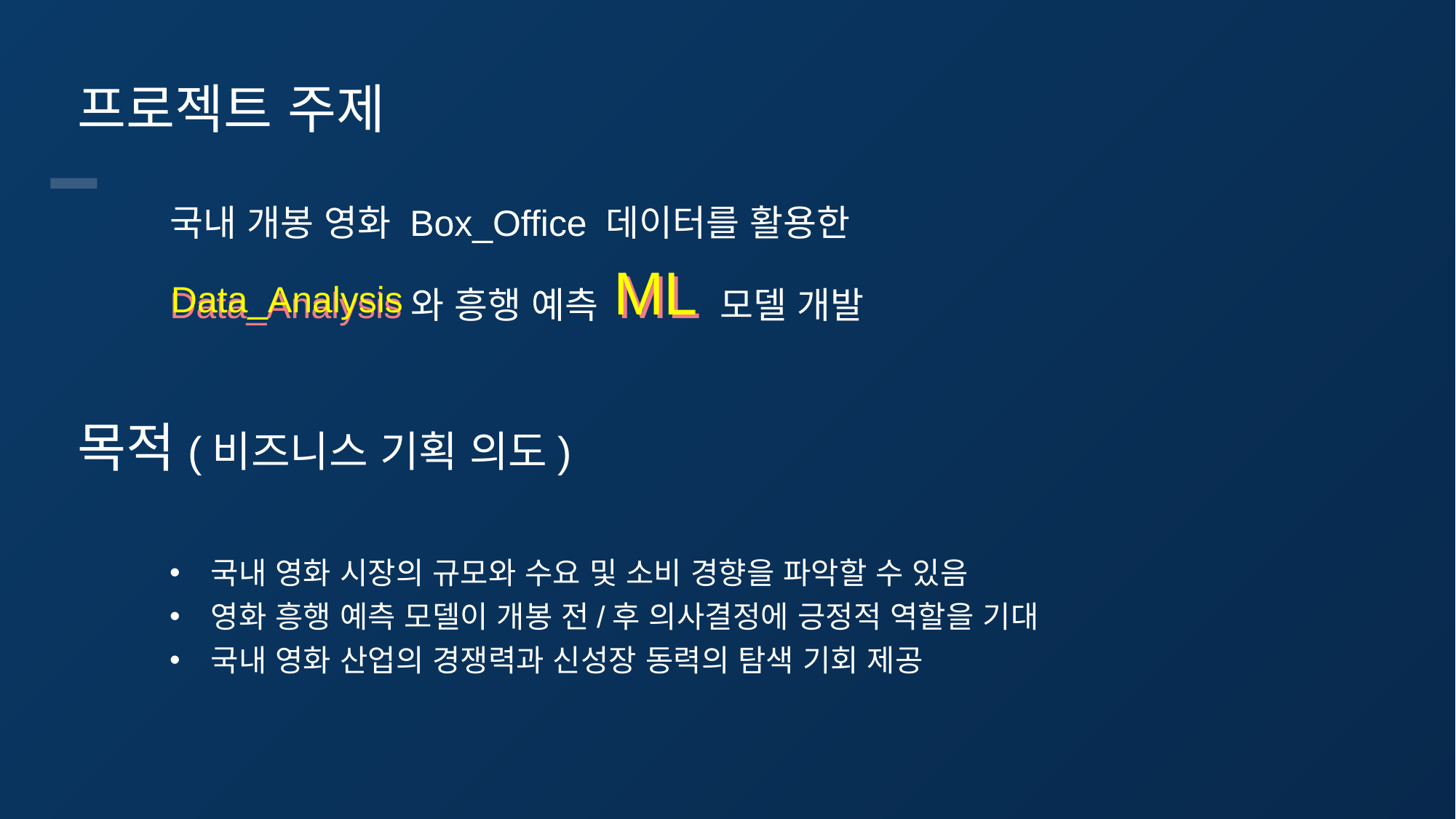

프로젝트 주제
국내 개봉 영화 Box_Office 데이터를 활용한
Data_Analysis와 흥행 예측 ML 모델 개발
ML
Data_Analysis
목적(비즈니스 기획 의도)
국내 영화 시장의 규모와 수요 및 소비 경향을 파악할 수 있음
영화 흥행 예측 모델이 개봉 전/후 의사결정에 긍정적 역할을 기대
국내 영화 산업의 경쟁력과 신성장 동력의 탐색 기회 제공